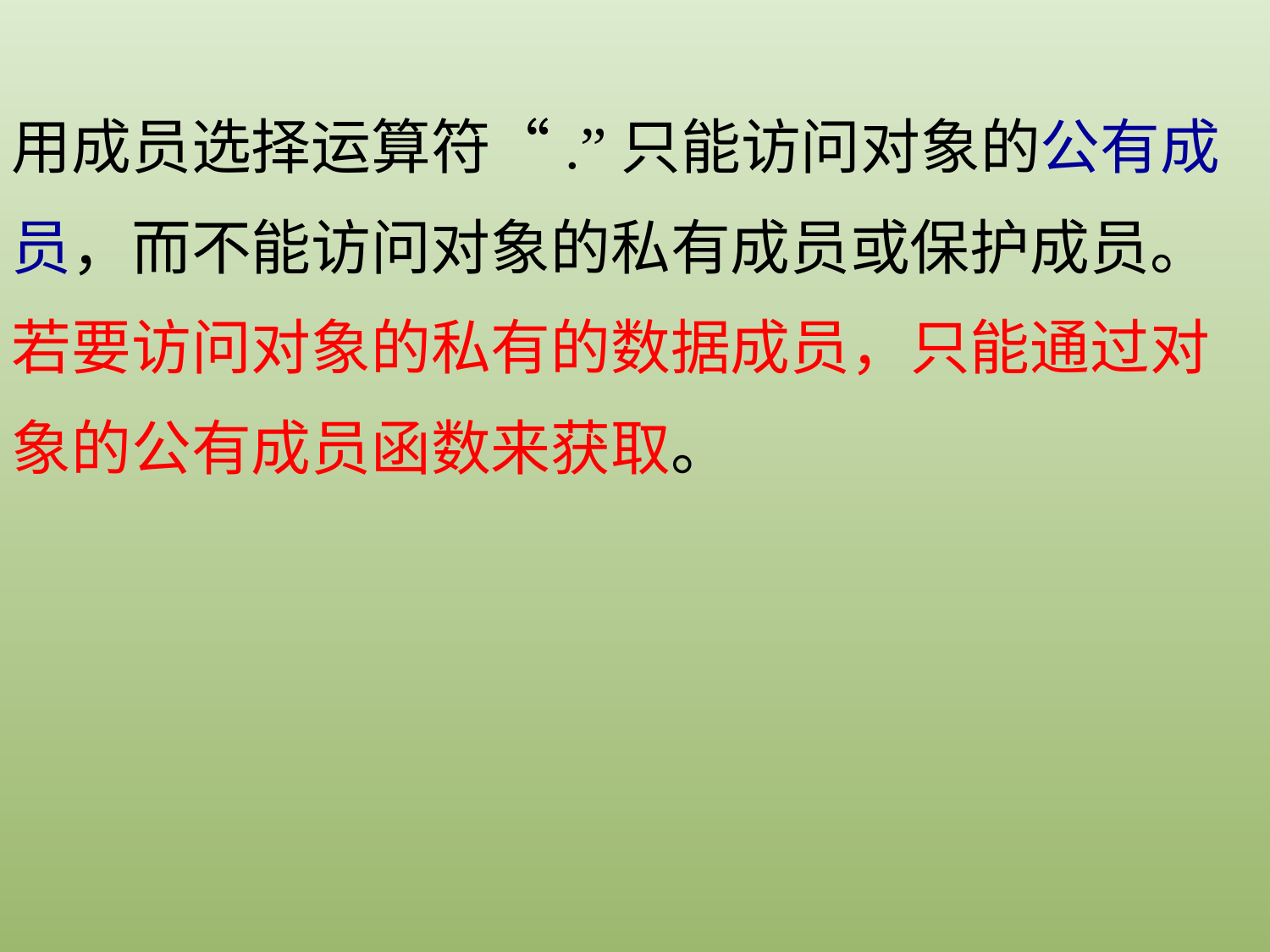

用成员选择运算符“.”只能访问对象的公有成员，而不能访问对象的私有成员或保护成员。若要访问对象的私有的数据成员，只能通过对象的公有成员函数来获取。
615